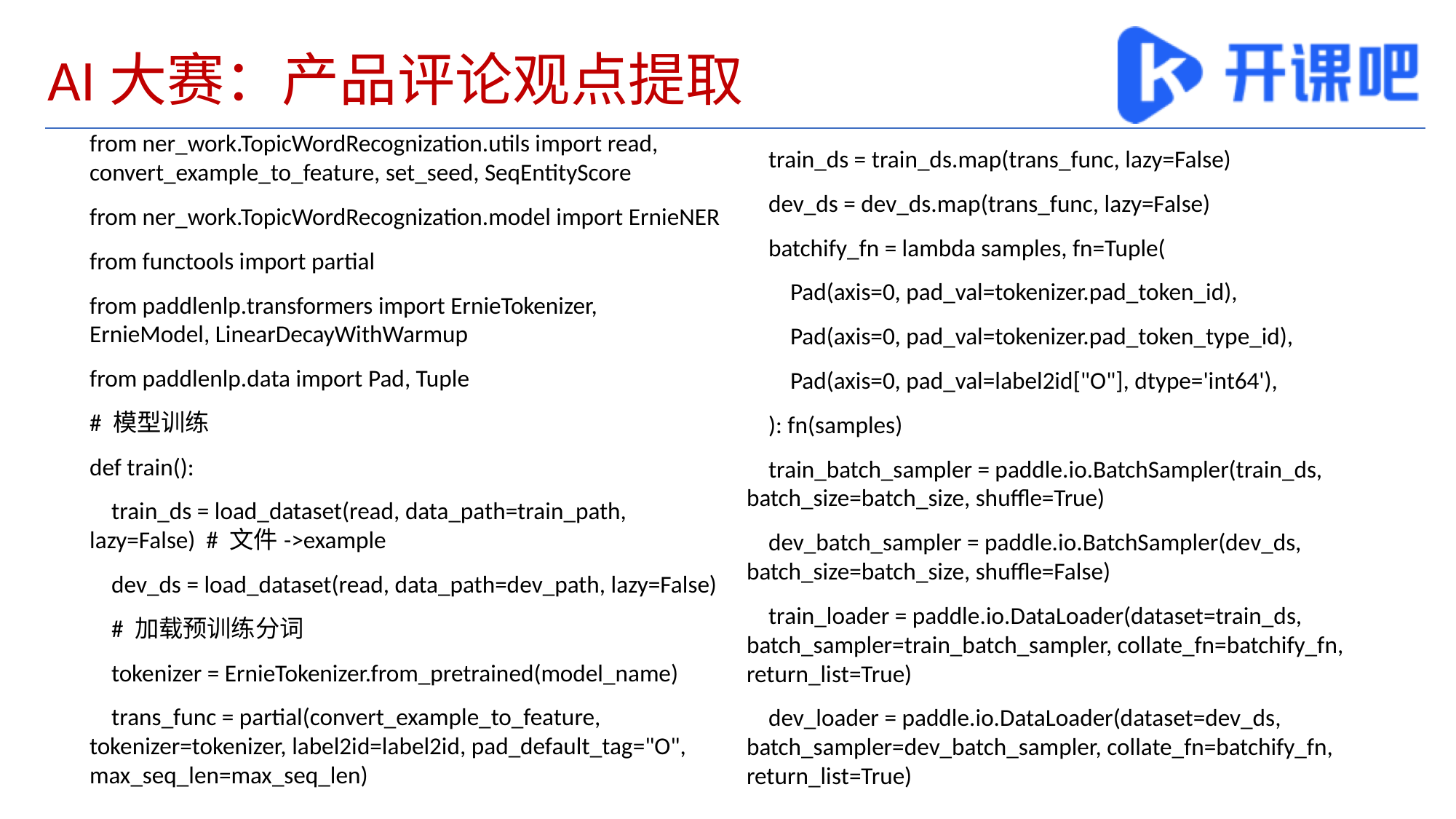

# AI大赛：产品评论观点提取
from ner_work.TopicWordRecognization.utils import read, convert_example_to_feature, set_seed, SeqEntityScore
from ner_work.TopicWordRecognization.model import ErnieNER
from functools import partial
from paddlenlp.transformers import ErnieTokenizer, ErnieModel, LinearDecayWithWarmup
from paddlenlp.data import Pad, Tuple
# 模型训练
def train():
    train_ds = load_dataset(read, data_path=train_path, lazy=False)  # 文件->example
    dev_ds = load_dataset(read, data_path=dev_path, lazy=False)
    # 加载预训练分词
    tokenizer = ErnieTokenizer.from_pretrained(model_name)
    trans_func = partial(convert_example_to_feature, tokenizer=tokenizer, label2id=label2id, pad_default_tag="O", max_seq_len=max_seq_len)
    train_ds = train_ds.map(trans_func, lazy=False)
    dev_ds = dev_ds.map(trans_func, lazy=False)
    batchify_fn = lambda samples, fn=Tuple(
        Pad(axis=0, pad_val=tokenizer.pad_token_id),
        Pad(axis=0, pad_val=tokenizer.pad_token_type_id),
        Pad(axis=0, pad_val=label2id["O"], dtype='int64'),
    ): fn(samples)
    train_batch_sampler = paddle.io.BatchSampler(train_ds, batch_size=batch_size, shuffle=True)
    dev_batch_sampler = paddle.io.BatchSampler(dev_ds, batch_size=batch_size, shuffle=False)
    train_loader = paddle.io.DataLoader(dataset=train_ds, batch_sampler=train_batch_sampler, collate_fn=batchify_fn, return_list=True)
    dev_loader = paddle.io.DataLoader(dataset=dev_ds, batch_sampler=dev_batch_sampler, collate_fn=batchify_fn, return_list=True)